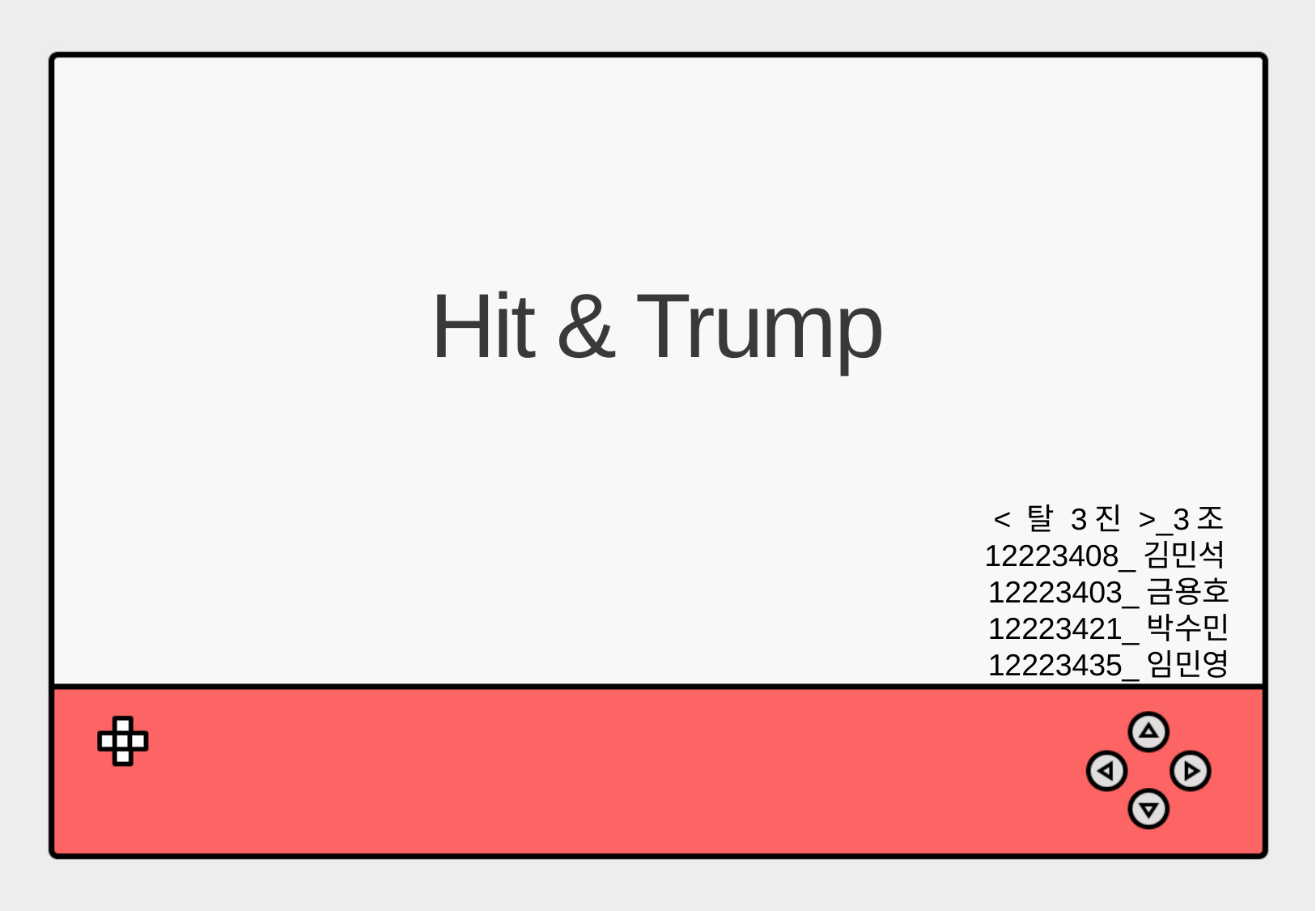

Hit & Trump
< 탈 3진 >_3조
12223408_김민석12223403_금용호
12223421_박수민 12223435_임민영